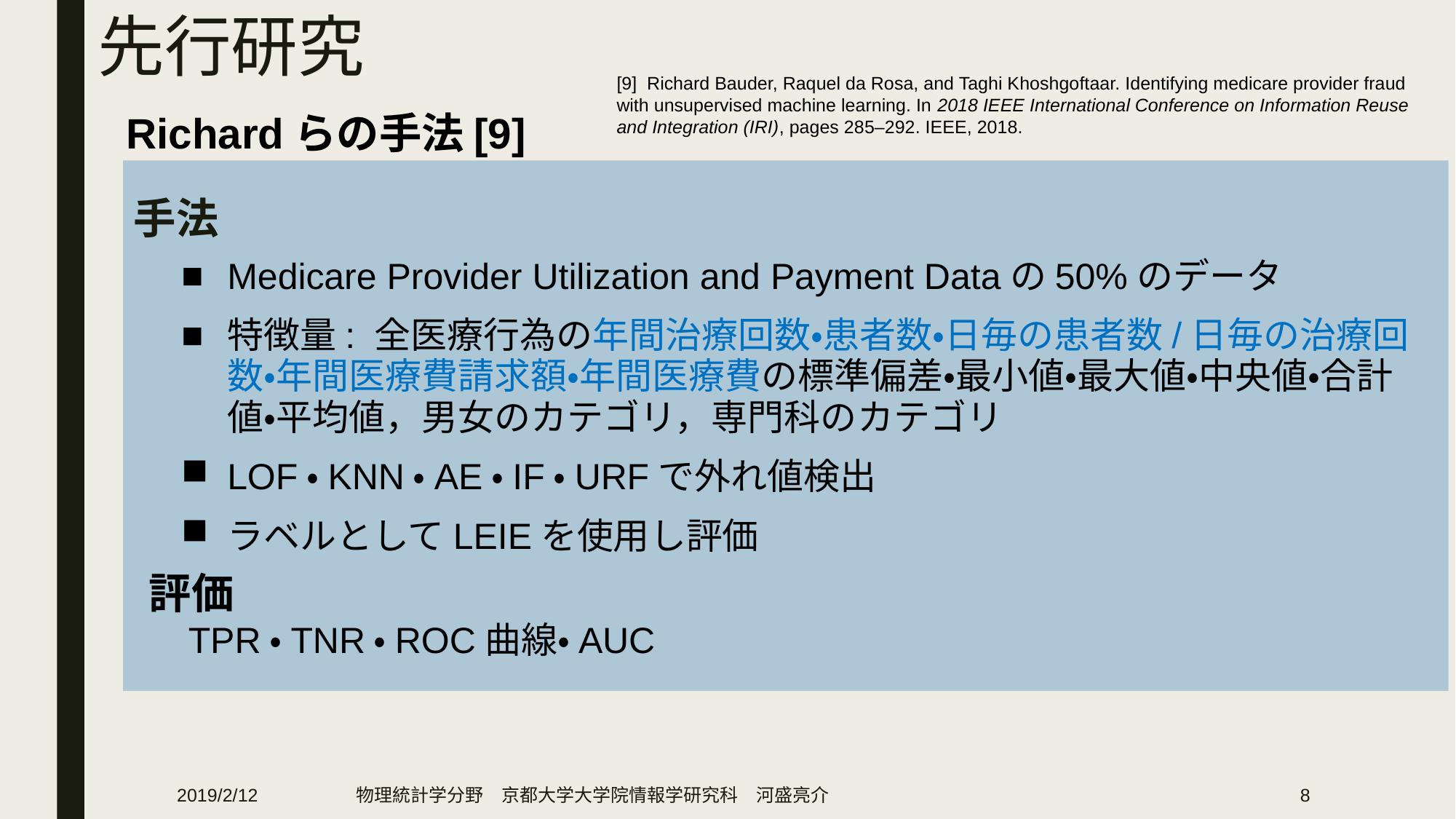

# 先行研究
[9]  Richard Bauder, Raquel da Rosa, and Taghi Khoshgoftaar. Identifying medicare provider fraud with unsupervised machine learning. In 2018 IEEE International Conference on Information Reuse and Integration (IRI), pages 285–292. IEEE, 2018.
Richardらの手法[9]

手法
Medicare Provider Utilization and Payment Dataの50%のデータ
特徴量: 全医療行為の年間治療回数・患者数・日毎の患者数/日毎の治療回数・年間医療費請求額・年間医療費の標準偏差・最小値・最大値・中央値・合計値・平均値，男女のカテゴリ，専門科のカテゴリ
LOF・KNN・AE・IF・URFで外れ値検出
ラベルとしてLEIEを使用し評価

評価
TPR・TNR・ROC曲線・AUC

2019/2/12
物理統計学分野　京都大学大学院情報学研究科　河盛亮介
8